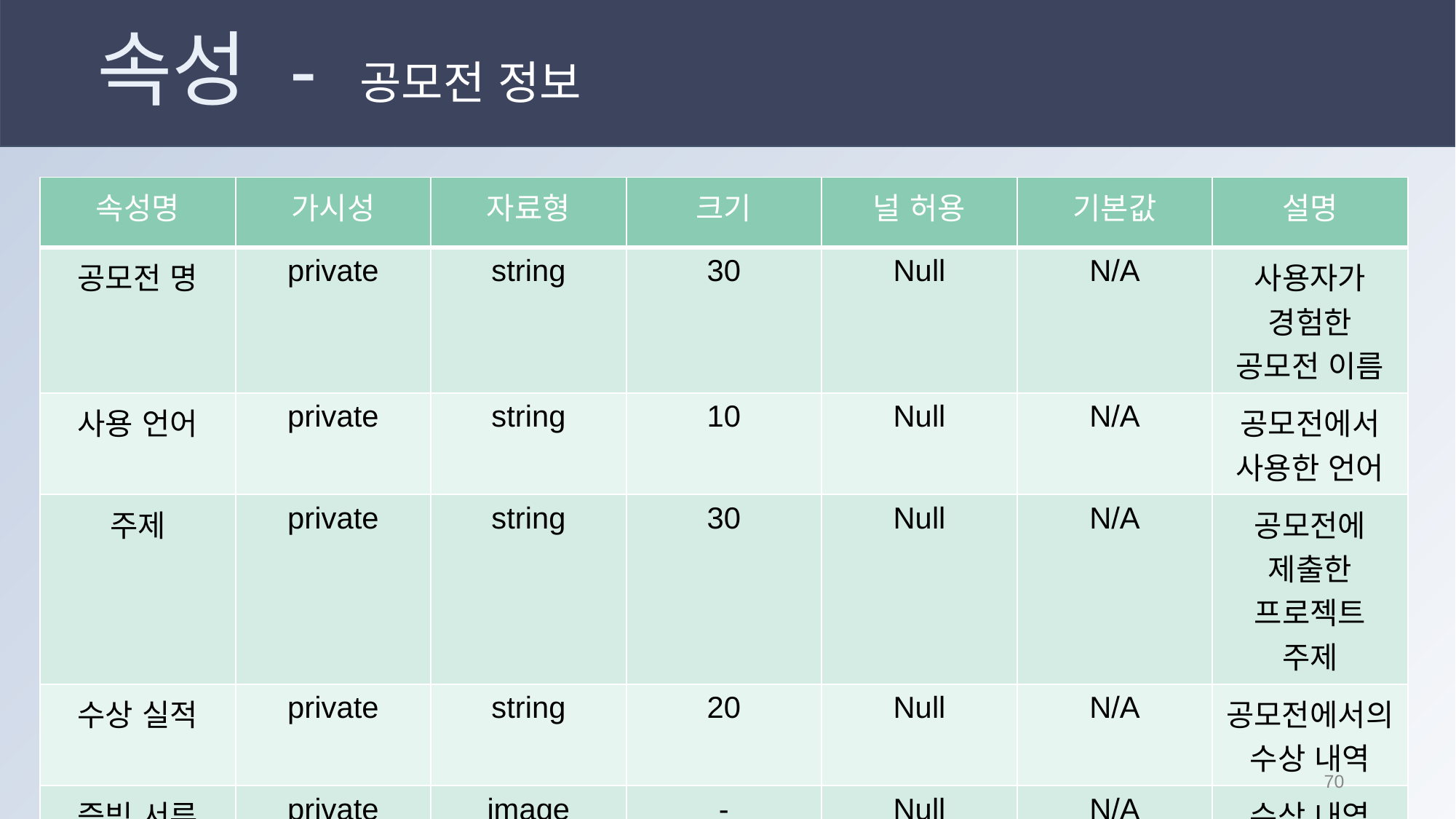

# 속성 - 공모전 정보

| 속성명 | 가시성 | 자료형 | 크기 | 널 허용 | 기본값 | 설명 |
| --- | --- | --- | --- | --- | --- | --- |
| 공모전 명 | private | string | 30 | Null | N/A | 사용자가 경험한 공모전 이름 |
| 사용 언어 | private | string | 10 | Null | N/A | 공모전에서 사용한 언어 |
| 주제 | private | string | 30 | Null | N/A | 공모전에 제출한 프로젝트 주제 |
| 수상 실적 | private | string | 20 | Null | N/A | 공모전에서의 수상 내역 |
| 증빙 서류 | private | image | - | Null | N/A | 수상 내역 증빙 서류 |
70